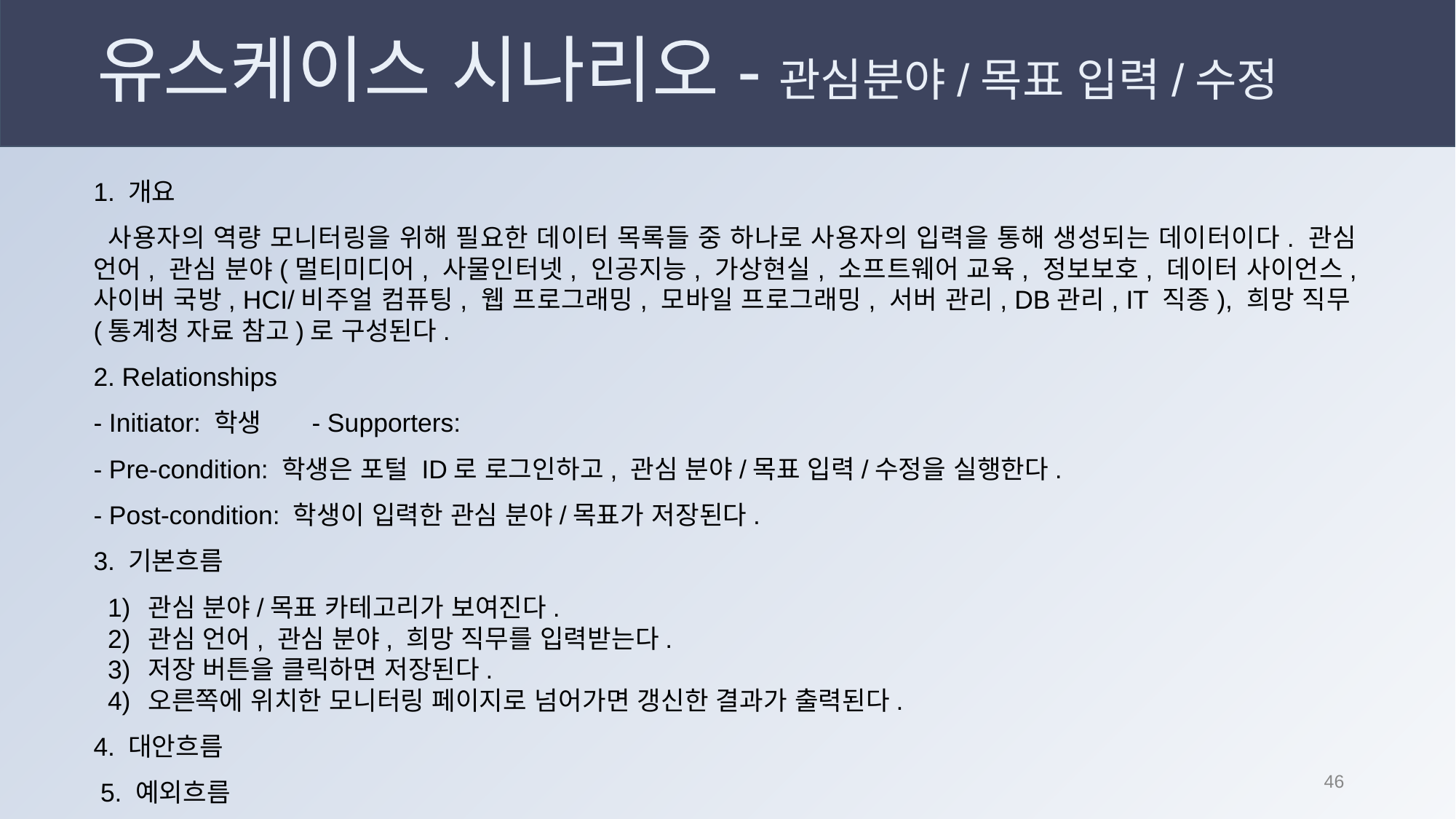

# 유스케이스 시나리오-관심분야/목표 입력/수정

1. 개요
 사용자의 역량 모니터링을 위해 필요한 데이터 목록들 중 하나로 사용자의 입력을 통해 생성되는 데이터이다. 관심 언어, 관심 분야(멀티미디어, 사물인터넷, 인공지능, 가상현실, 소프트웨어 교육, 정보보호, 데이터 사이언스, 사이버 국방, HCI/비주얼 컴퓨팅, 웹 프로그래밍, 모바일 프로그래밍, 서버 관리, DB관리, IT 직종), 희망 직무(통계청 자료 참고)로 구성된다.
2. Relationships
- Initiator: 학생	- Supporters:
- Pre-condition: 학생은 포털 ID로 로그인하고, 관심 분야/목표 입력/수정을 실행한다.
- Post-condition: 학생이 입력한 관심 분야/목표가 저장된다.
3. 기본흐름
관심 분야/목표 카테고리가 보여진다.
관심 언어, 관심 분야, 희망 직무를 입력받는다.
저장 버튼을 클릭하면 저장된다.
오른쪽에 위치한 모니터링 페이지로 넘어가면 갱신한 결과가 출력된다.
4. 대안흐름
 5. 예외흐름

46